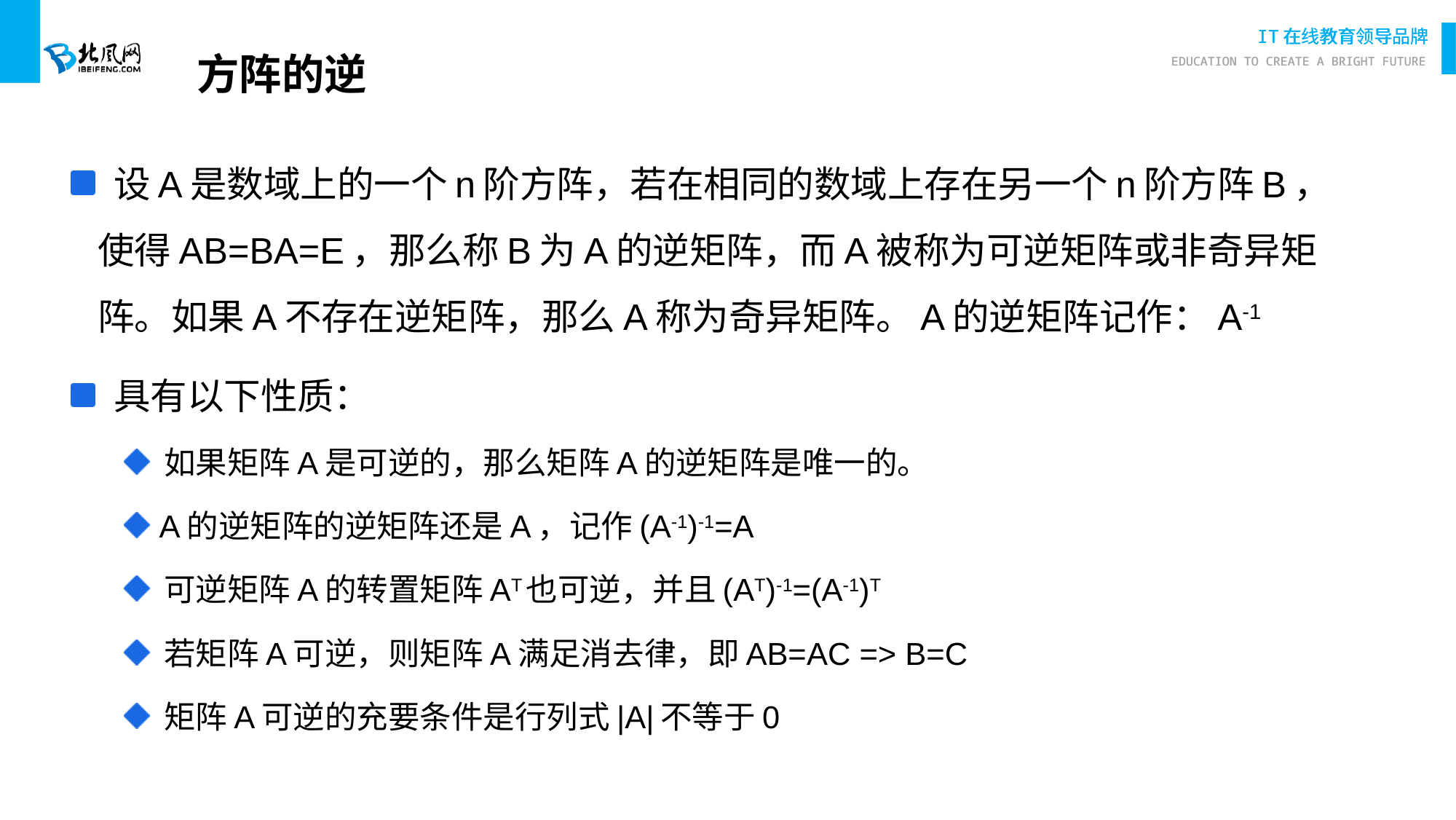

# 方阵的逆
 设A是数域上的一个n阶方阵，若在相同的数域上存在另一个n阶方阵B，使得AB=BA=E，那么称B为A的逆矩阵，而A被称为可逆矩阵或非奇异矩阵。如果A不存在逆矩阵，那么A称为奇异矩阵。A的逆矩阵记作：A-1
 具有以下性质：
 如果矩阵A是可逆的，那么矩阵A的逆矩阵是唯一的。
 A的逆矩阵的逆矩阵还是A，记作(A-1)-1=A
 可逆矩阵A的转置矩阵AT也可逆，并且(AT)-1=(A-1)T
 若矩阵A可逆，则矩阵A满足消去律，即AB=AC => B=C
 矩阵A可逆的充要条件是行列式|A|不等于0